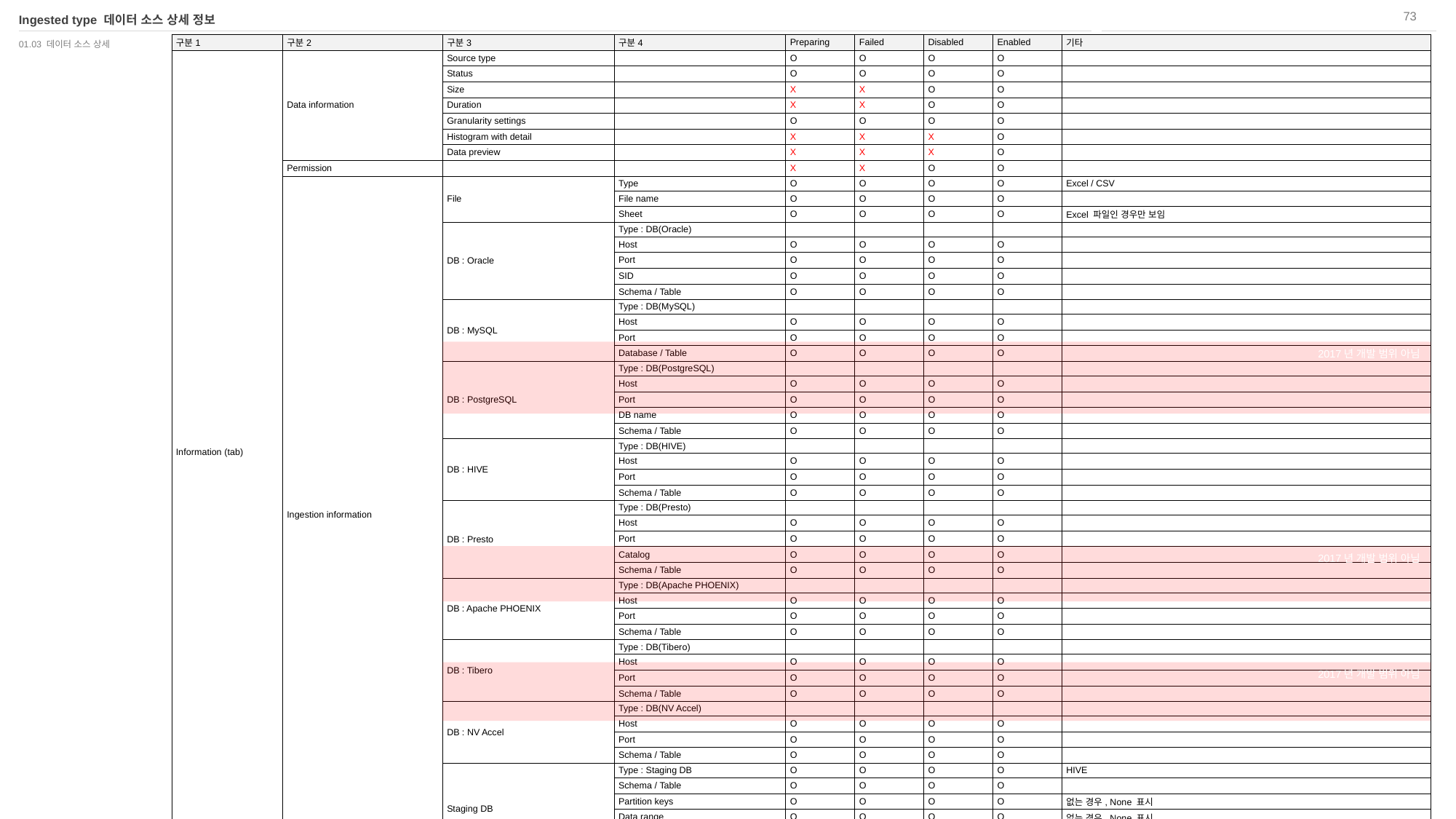

73
Ingested type 데이터 소스 상세 정보
01.03 데이터 소스 상세
| 구분1 | 구분2 | 구분3 | 구분4 | Preparing | Failed | Disabled | Enabled | 기타 |
| --- | --- | --- | --- | --- | --- | --- | --- | --- |
| Information (tab) | Data information | Source type |  | O | O | O | O |  |
|  |  | Status |  | O | O | O | O |  |
|  |  | Size |  | X | X | O | O |  |
|  |  | Duration |  | X | X | O | O |  |
|  |  | Granularity settings |  | O | O | O | O |  |
|  |  | Histogram with detail |  | X | X | X | O |  |
|  |  | Data preview |  | X | X | X | O |  |
|  | Permission |  |  | X | X | O | O |  |
|  | Ingestion information | File | Type | O | O | O | O | Excel / CSV |
|  |  |  | File name | O | O | O | O |  |
|  |  |  | Sheet | O | O | O | O | Excel 파일인 경우만 보임 |
|  |  | DB : Oracle | Type : DB(Oracle) |  |  |  |  |  |
|  |  |  | Host | O | O | O | O |  |
|  |  |  | Port | O | O | O | O |  |
|  |  |  | SID | O | O | O | O |  |
|  |  |  | Schema / Table | O | O | O | O |  |
|  |  | DB : MySQL | Type : DB(MySQL) |  |  |  |  |  |
|  |  |  | Host | O | O | O | O |  |
|  |  |  | Port | O | O | O | O |  |
|  |  |  | Database / Table | O | O | O | O |  |
|  |  | DB : PostgreSQL | Type : DB(PostgreSQL) |  |  |  |  |  |
|  |  |  | Host | O | O | O | O |  |
|  |  |  | Port | O | O | O | O |  |
|  |  |  | DB name | O | O | O | O |  |
|  |  |  | Schema / Table | O | O | O | O |  |
|  |  | DB : HIVE | Type : DB(HIVE) |  |  |  |  |  |
|  |  |  | Host | O | O | O | O |  |
|  |  |  | Port | O | O | O | O |  |
|  |  |  | Schema / Table | O | O | O | O |  |
|  |  | DB : Presto | Type : DB(Presto) |  |  |  |  |  |
|  |  |  | Host | O | O | O | O |  |
|  |  |  | Port | O | O | O | O |  |
|  |  |  | Catalog | O | O | O | O |  |
|  |  |  | Schema / Table | O | O | O | O |  |
|  |  | DB : Apache PHOENIX | Type : DB(Apache PHOENIX) |  |  |  |  |  |
|  |  |  | Host | O | O | O | O |  |
|  |  |  | Port | O | O | O | O |  |
|  |  |  | Schema / Table | O | O | O | O |  |
|  |  | DB : Tibero | Type : DB(Tibero) |  |  |  |  |  |
|  |  |  | Host | O | O | O | O |  |
|  |  |  | Port | O | O | O | O |  |
|  |  |  | Schema / Table | O | O | O | O |  |
|  |  | DB : NV Accel | Type : DB(NV Accel) |  |  |  |  |  |
|  |  |  | Host | O | O | O | O |  |
|  |  |  | Port | O | O | O | O |  |
|  |  |  | Schema / Table | O | O | O | O |  |
|  |  | Staging DB | Type : Staging DB | O | O | O | O | HIVE |
|  |  |  | Schema / Table | O | O | O | O |  |
|  |  |  | Partition keys | O | O | O | O | 없는 경우, None 표시 |
|  |  |  | Data range | O | O | O | O | 없는 경우, None 표시 |
|  |  |  | Advanced setting (Opt.) | O | O | O | O | 없는 경우, None 표시 카테고리 : Druid tuning configuration / Job properties |
| Monitoring (tab) |  |  |  | X | X | X | O |  |
2017년 개발 범위 아님
2017년 개발 범위 아님
2017년 개발 범위 아님